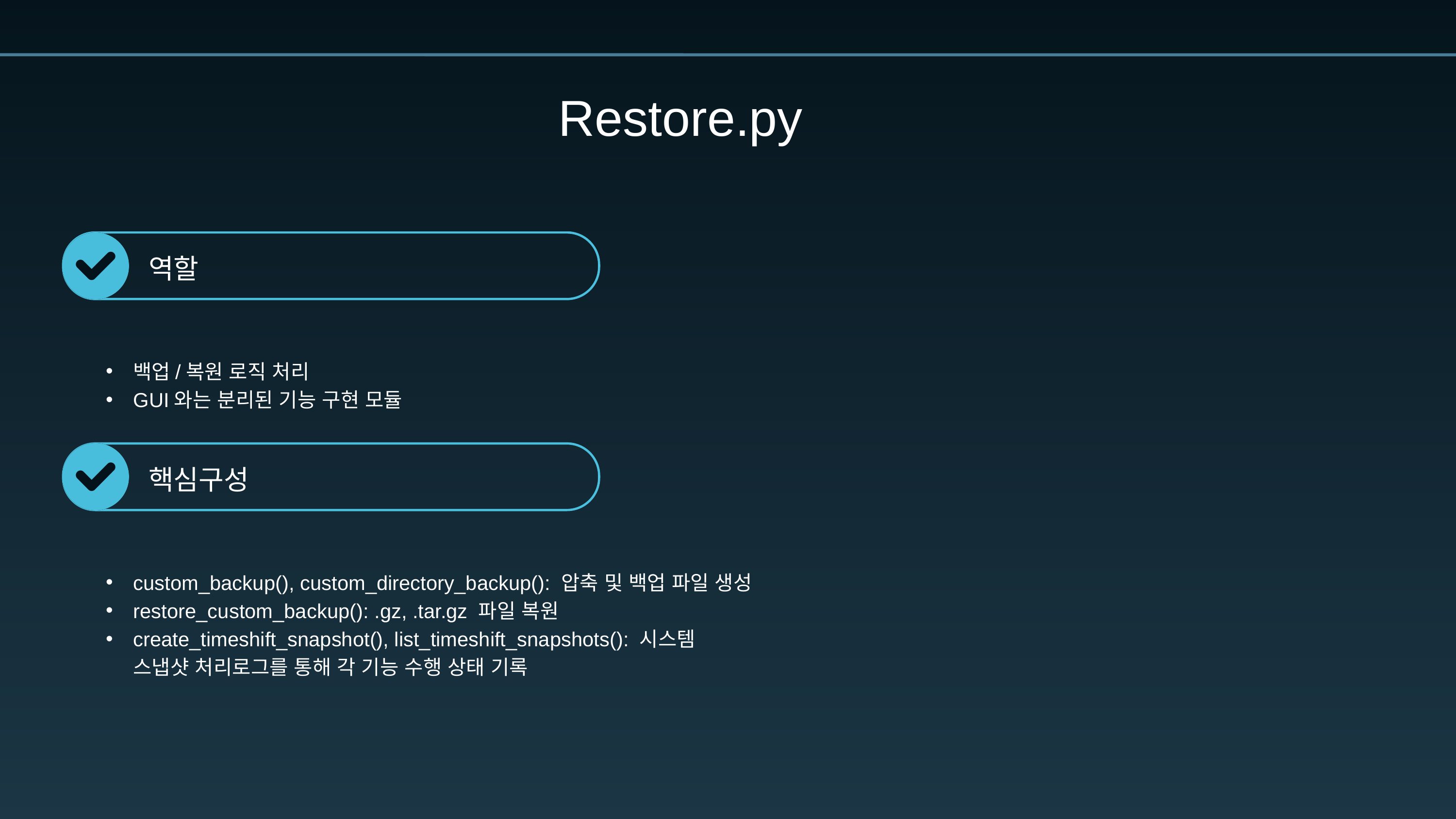

Restore.py

역할
백업/복원 로직 처리
GUI와는 분리된 기능 구현 모듈

핵심구성
custom_backup(), custom_directory_backup(): 압축 및 백업 파일 생성
restore_custom_backup(): .gz, .tar.gz 파일 복원
create_timeshift_snapshot(), list_timeshift_snapshots(): 시스템 스냅샷 처리로그를 통해 각 기능 수행 상태 기록